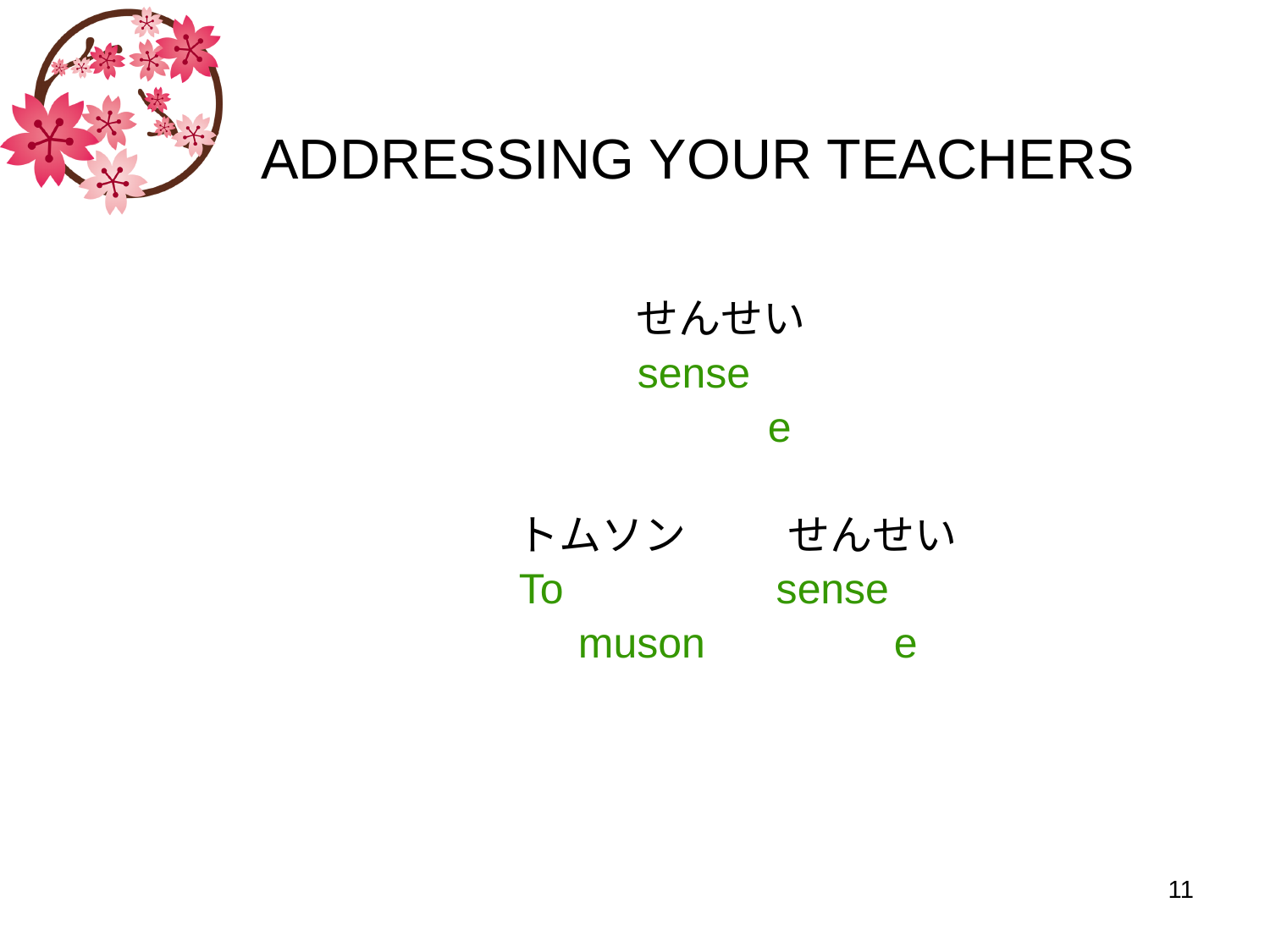

# ADDRESSING YOUR TEACHERS
                            せんせい
                             sense
                                        e

                  トムソン　     せんせい
                   To                  sense
                        muson                e

11